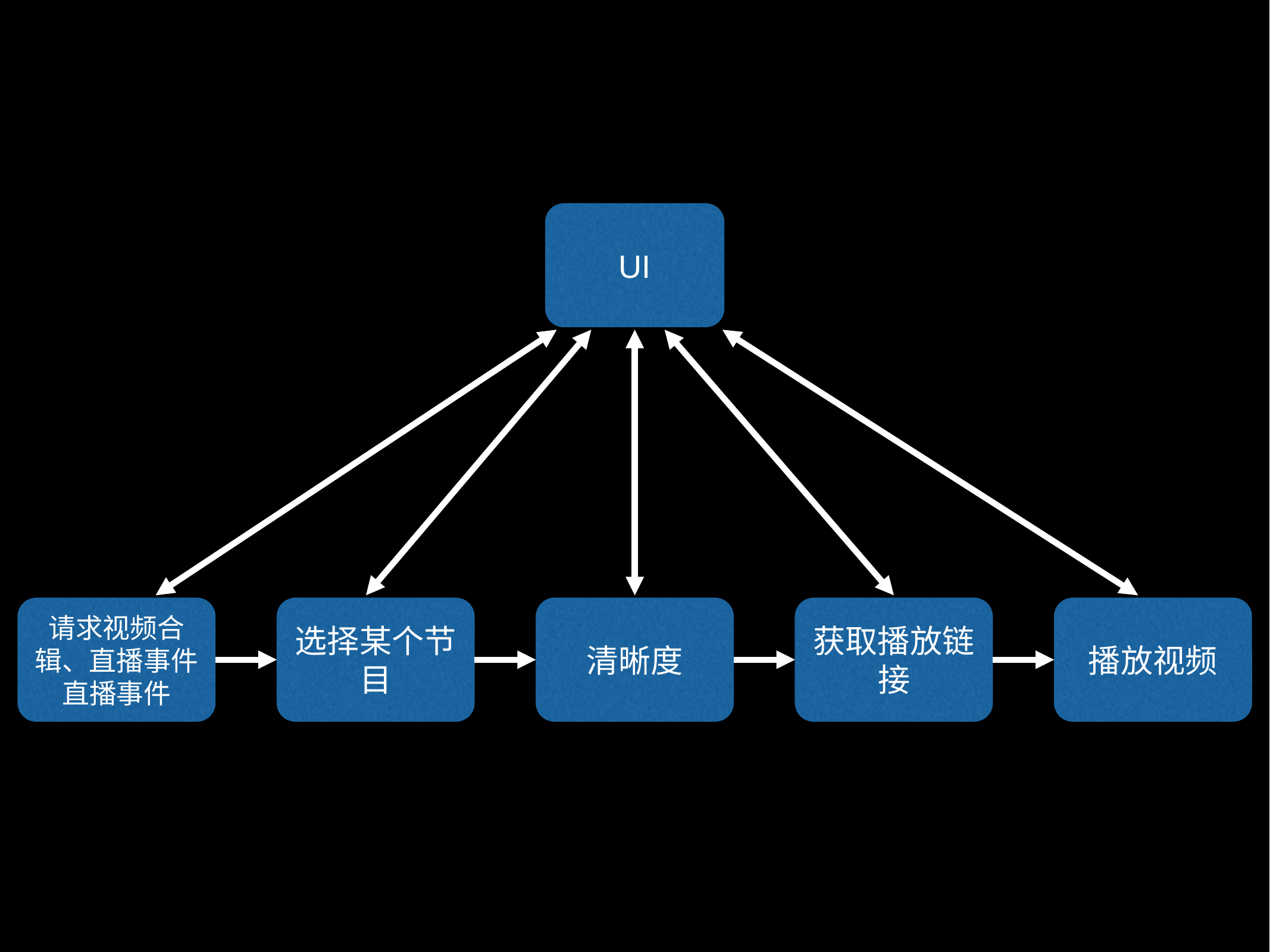

UI

请求视频合辑、直播事件
直播事件
选择某个节目
清晰度
获取播放链接
播放视频